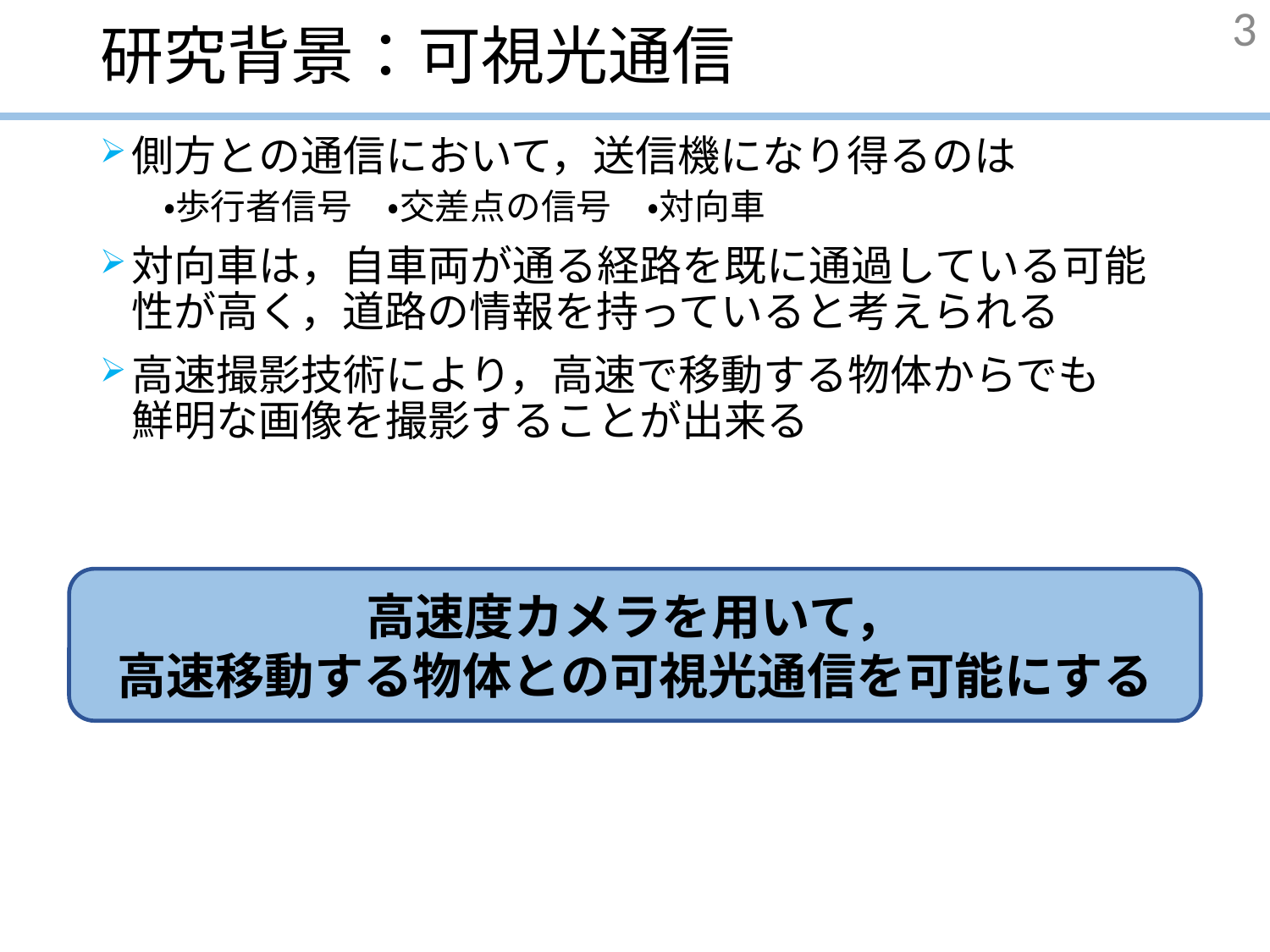

# 研究背景：可視光通信
3
側方との通信において，送信機になり得るのは
・歩行者信号　・交差点の信号　・対向車
対向車は，自車両が通る経路を既に通過している可能性が高く，道路の情報を持っていると考えられる
高速撮影技術により，高速で移動する物体からでも　鮮明な画像を撮影することが出来る
高速度カメラを用いて，
高速移動する物体との可視光通信を可能にする